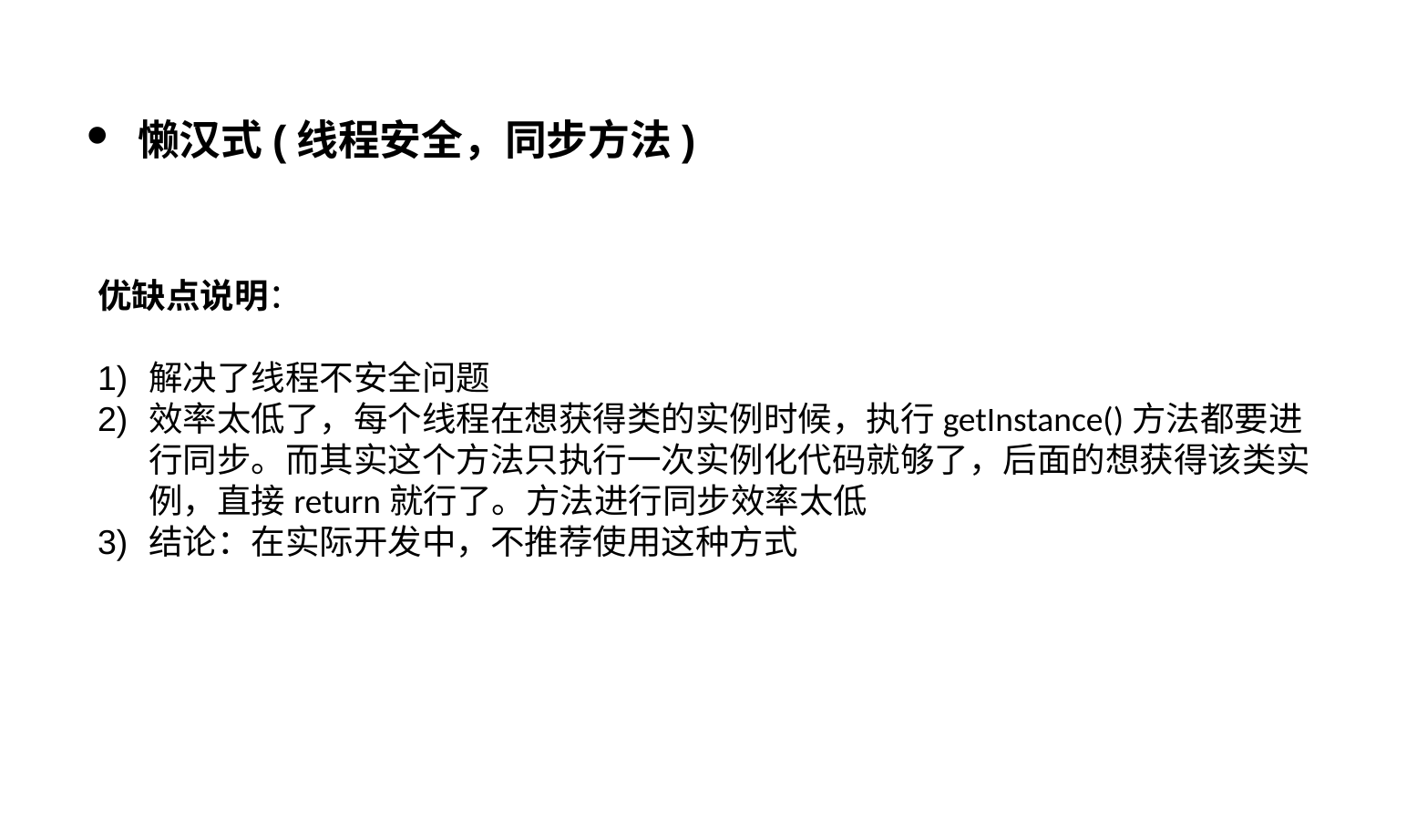

懒汉式(线程安全，同步方法)

优缺点说明：

解决了线程不安全问题
效率太低了，每个线程在想获得类的实例时候，执行getInstance()方法都要进行同步。而其实这个方法只执行一次实例化代码就够了，后面的想获得该类实例，直接return就行了。方法进行同步效率太低
结论：在实际开发中，不推荐使用这种方式